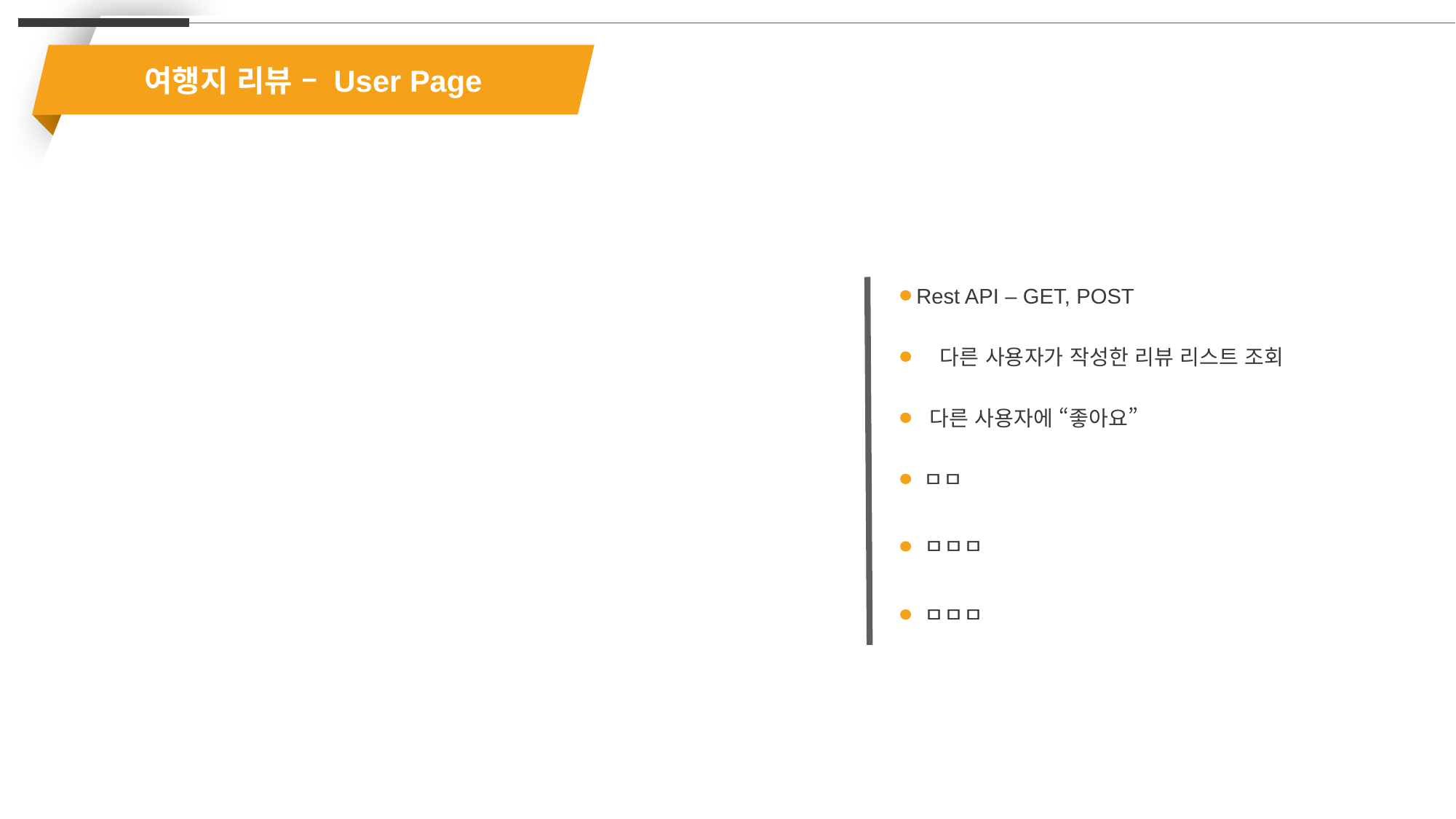

여행지 리뷰 – User Page

Rest API – GET, POST

다른 사용자가 작성한 리뷰 리스트 조회

다른 사용자에 “좋아요”

ㅁㅁ

ㅁㅁㅁ

ㅁㅁㅁ